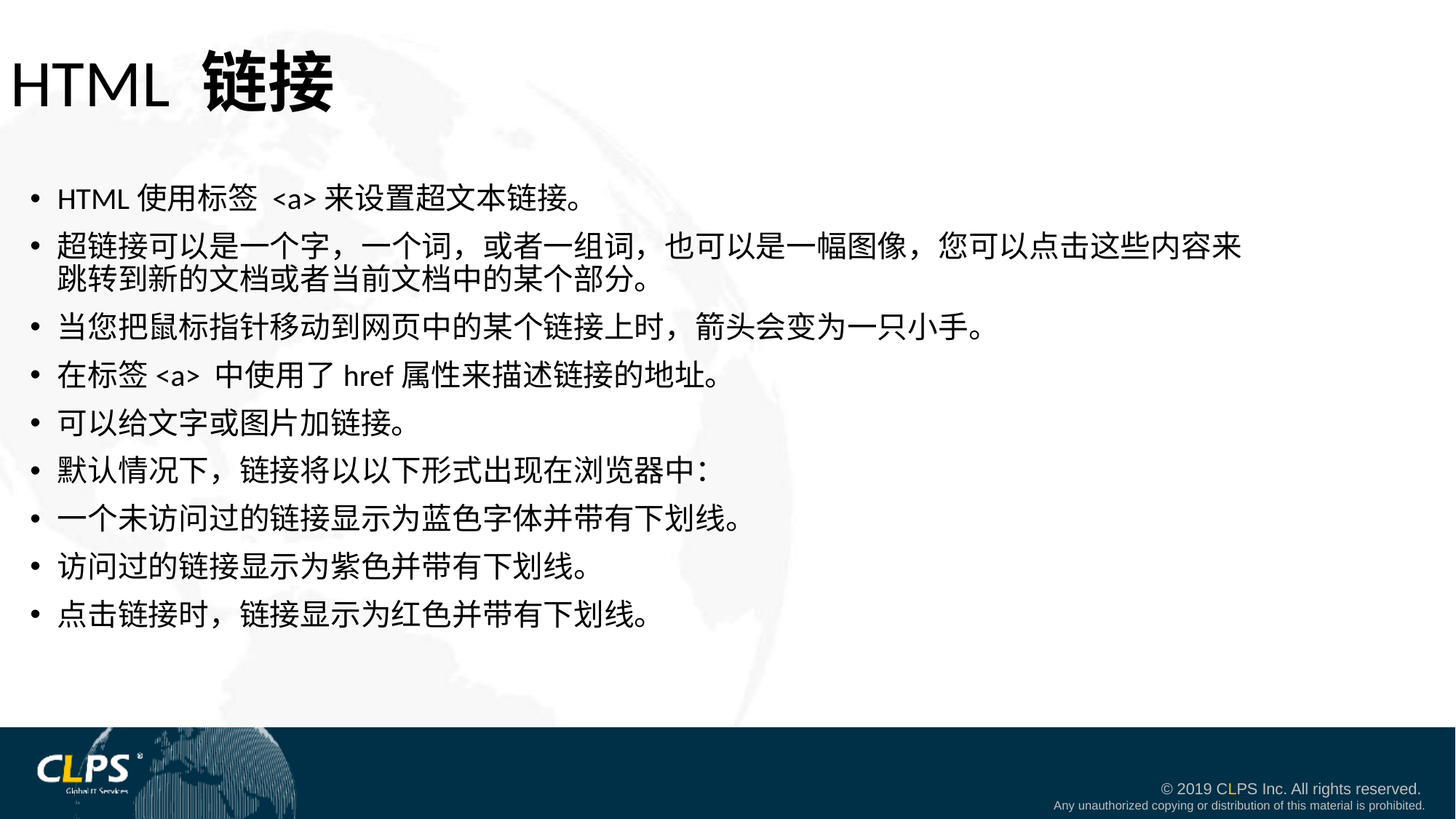

HTML 链接
HTML使用标签 <a>来设置超文本链接。
超链接可以是一个字，一个词，或者一组词，也可以是一幅图像，您可以点击这些内容来跳转到新的文档或者当前文档中的某个部分。
当您把鼠标指针移动到网页中的某个链接上时，箭头会变为一只小手。
在标签<a> 中使用了href属性来描述链接的地址。
可以给文字或图片加链接。
默认情况下，链接将以以下形式出现在浏览器中：
一个未访问过的链接显示为蓝色字体并带有下划线。
访问过的链接显示为紫色并带有下划线。
点击链接时，链接显示为红色并带有下划线。